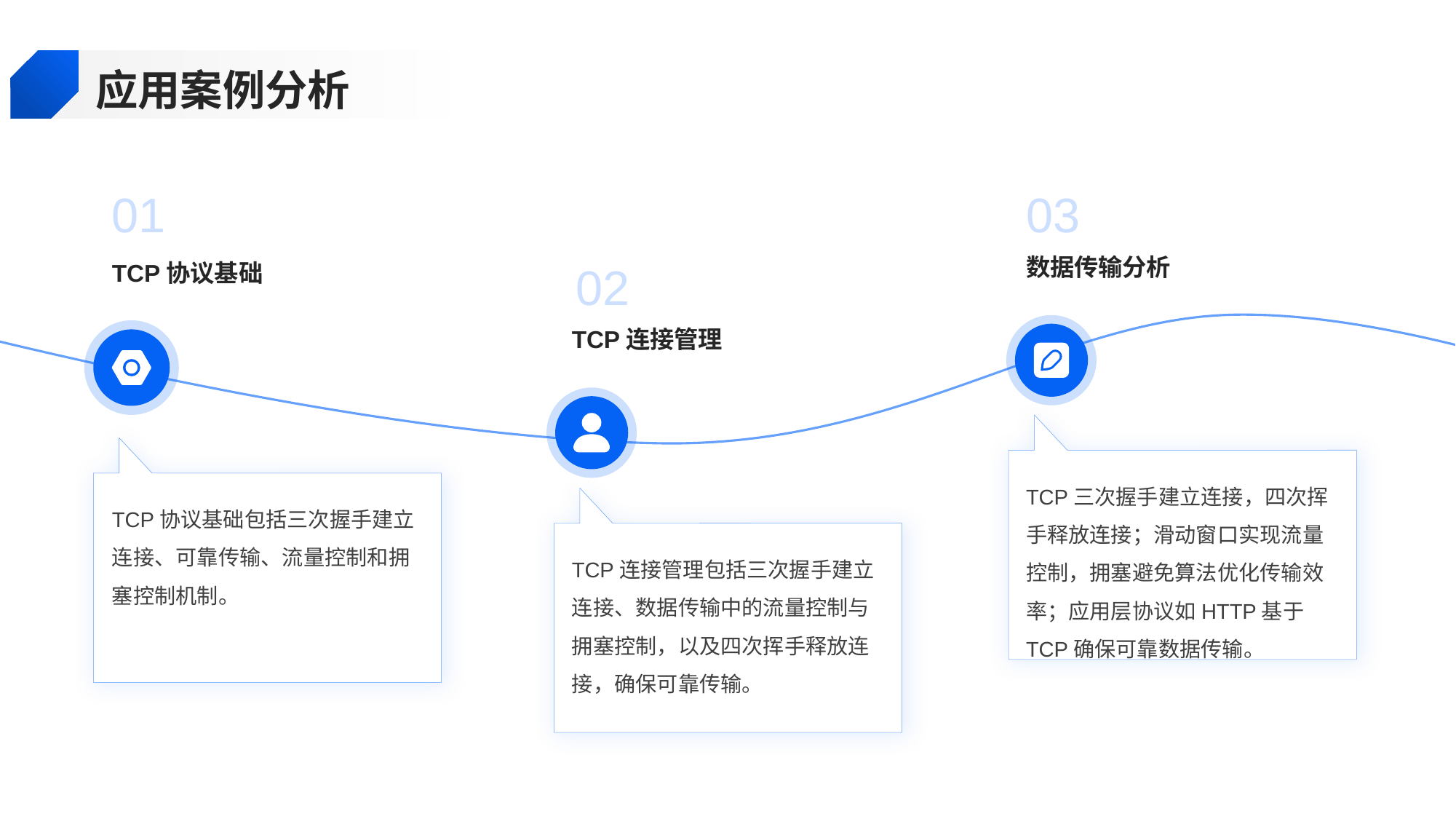

应用案例分析
01
03
数据传输分析
TCP协议基础
02

TCP连接管理

TCP三次握手建立连接，四次挥手释放连接；滑动窗口实现流量控制，拥塞避免算法优化传输效率；应用层协议如HTTP基于TCP确保可靠数据传输。

TCP协议基础包括三次握手建立连接、可靠传输、流量控制和拥塞控制机制。
TCP连接管理包括三次握手建立连接、数据传输中的流量控制与拥塞控制，以及四次挥手释放连接，确保可靠传输。